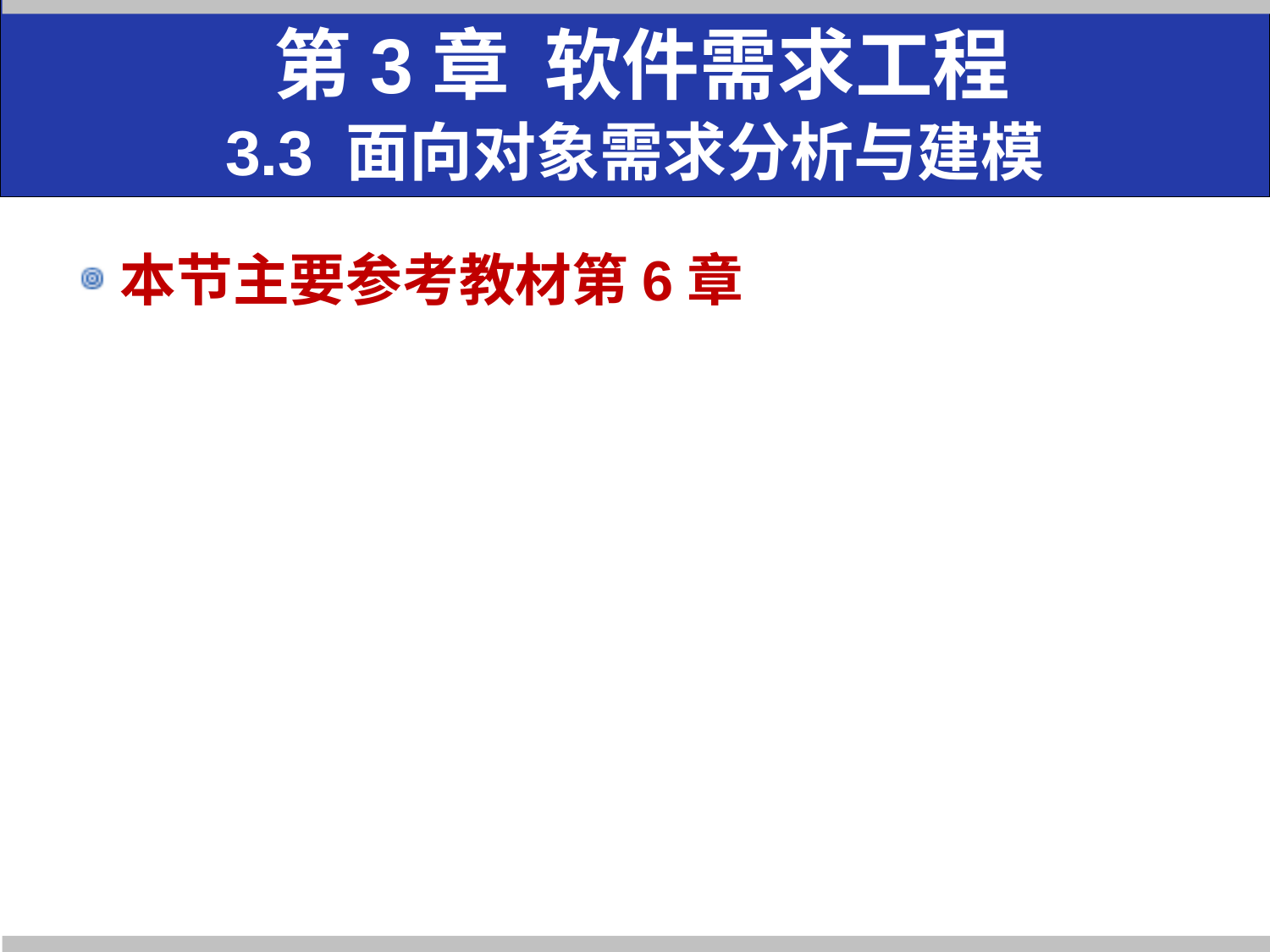

# 第3章  软件需求工程 3.3 面向对象需求分析与建模
本节主要参考教材第6章
158